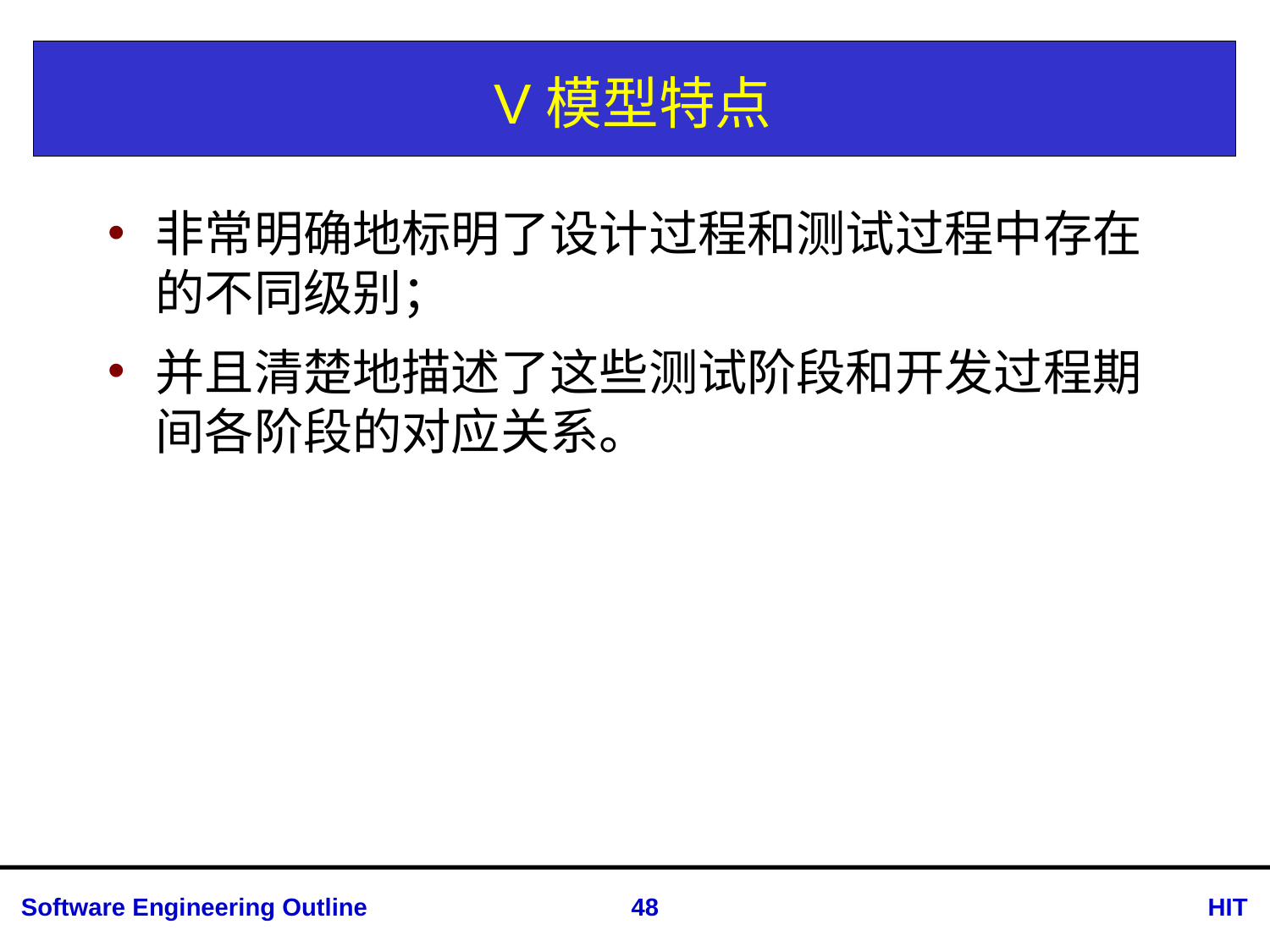

# V模型特点
非常明确地标明了设计过程和测试过程中存在的不同级别；
并且清楚地描述了这些测试阶段和开发过程期间各阶段的对应关系。